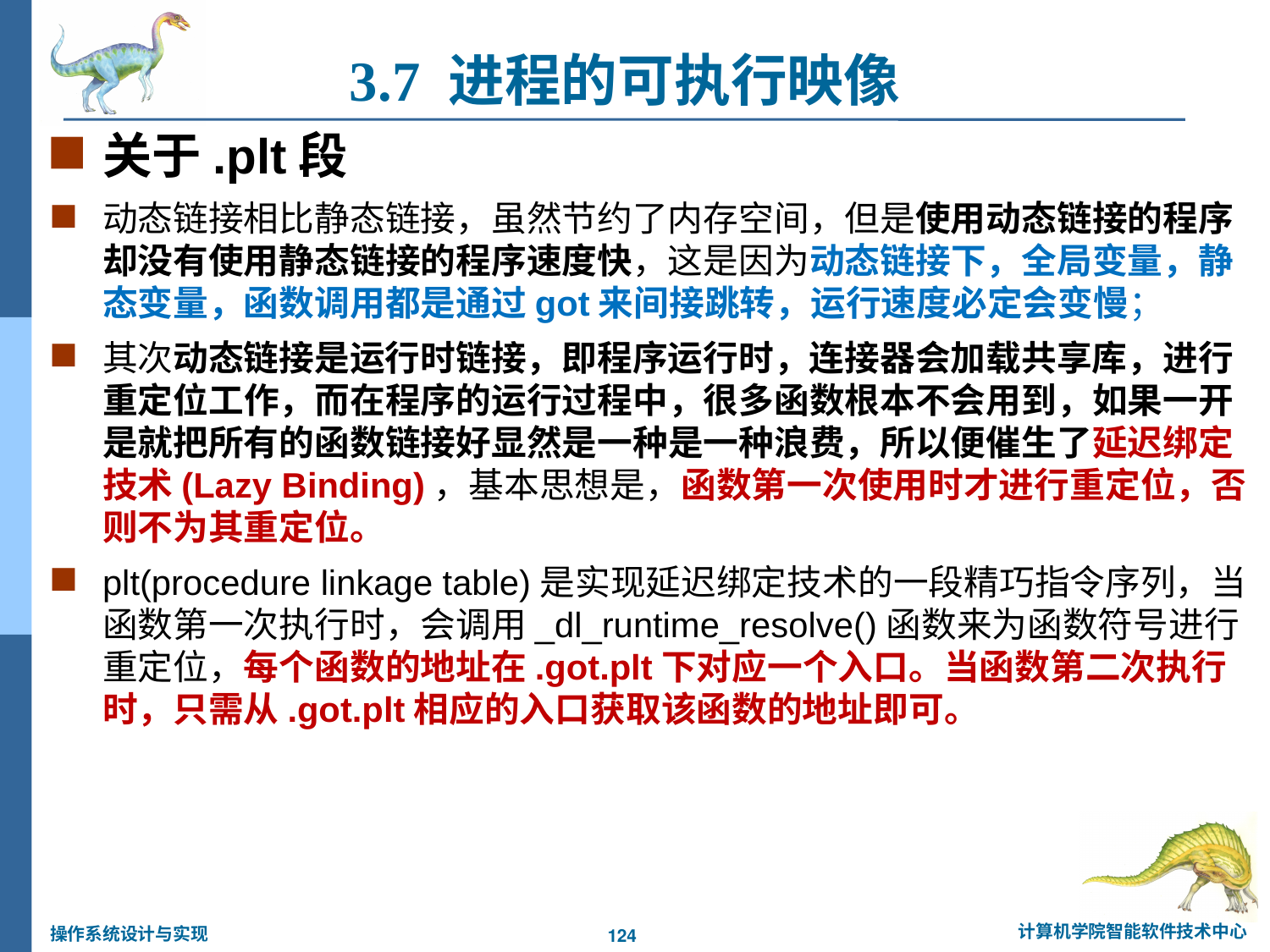

3.7 进程的可执行映像
关于.plt段
动态链接相比静态链接，虽然节约了内存空间，但是使用动态链接的程序却没有使用静态链接的程序速度快，这是因为动态链接下，全局变量，静态变量，函数调用都是通过got来间接跳转，运行速度必定会变慢；
其次动态链接是运行时链接，即程序运行时，连接器会加载共享库，进行重定位工作，而在程序的运行过程中，很多函数根本不会用到，如果一开是就把所有的函数链接好显然是一种是一种浪费，所以便催生了延迟绑定技术(Lazy Binding)，基本思想是，函数第一次使用时才进行重定位，否则不为其重定位。
plt(procedure linkage table)是实现延迟绑定技术的一段精巧指令序列，当函数第一次执行时，会调用_dl_runtime_resolve()函数来为函数符号进行重定位，每个函数的地址在.got.plt下对应一个入口。当函数第二次执行时，只需从.got.plt相应的入口获取该函数的地址即可。